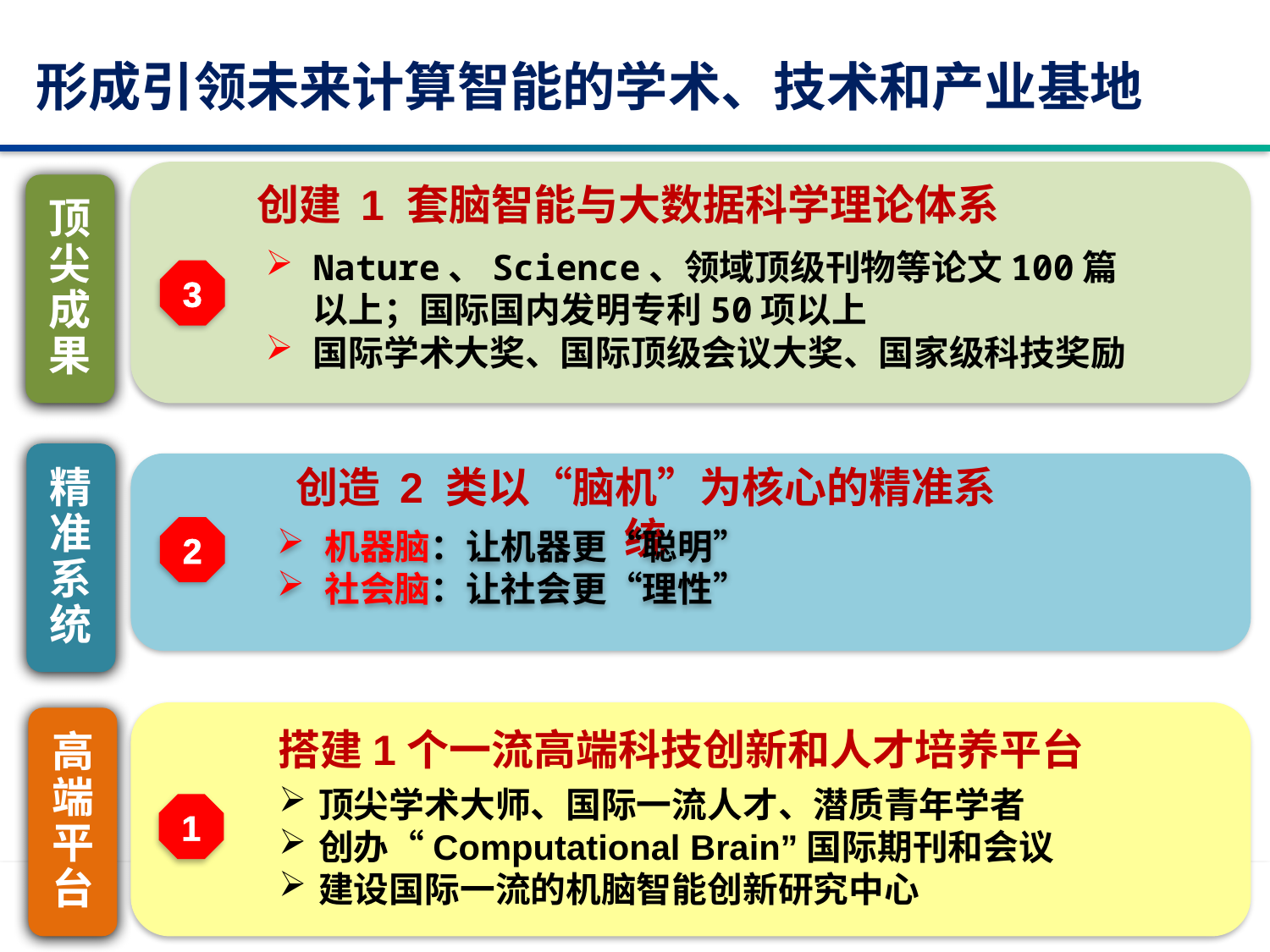

# 形成引领未来计算智能的学术、技术和产业基地

创建 1 套脑智能与大数据科学理论体系
顶
尖
成
果
Nature、Science、领域顶级刊物等论文100篇以上；国际国内发明专利50项以上
国际学术大奖、国际顶级会议大奖、国家级科技奖励
3
精
准
系
统

创造 2 类以“脑机”为核心的精准系统
2
机器脑：让机器更“聪明”
社会脑：让社会更“理性”

高
端
平
台
搭建1个一流高端科技创新和人才培养平台
顶尖学术大师、国际一流人才、潜质青年学者
创办“Computational Brain”国际期刊和会议
建设国际一流的机脑智能创新研究中心
1

34